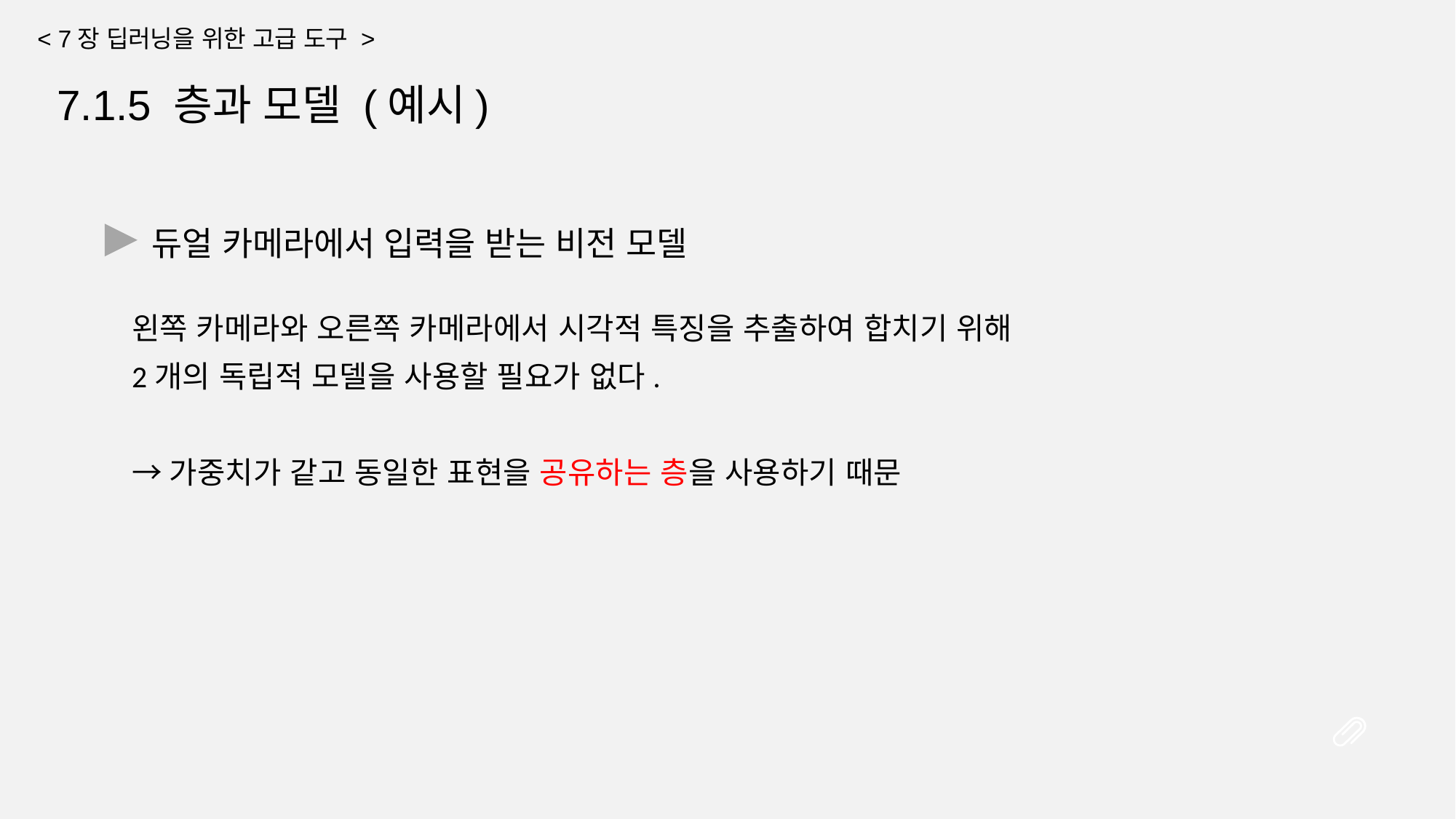

< 7장 딥러닝을 위한 고급 도구 >
7.1.5 층과 모델 (예시)
듀얼 카메라에서 입력을 받는 비전 모델

왼쪽 카메라와 오른쪽 카메라에서 시각적 특징을 추출하여 합치기 위해
2개의 독립적 모델을 사용할 필요가 없다.

→가중치가 같고 동일한 표현을 공유하는 층을 사용하기 때문